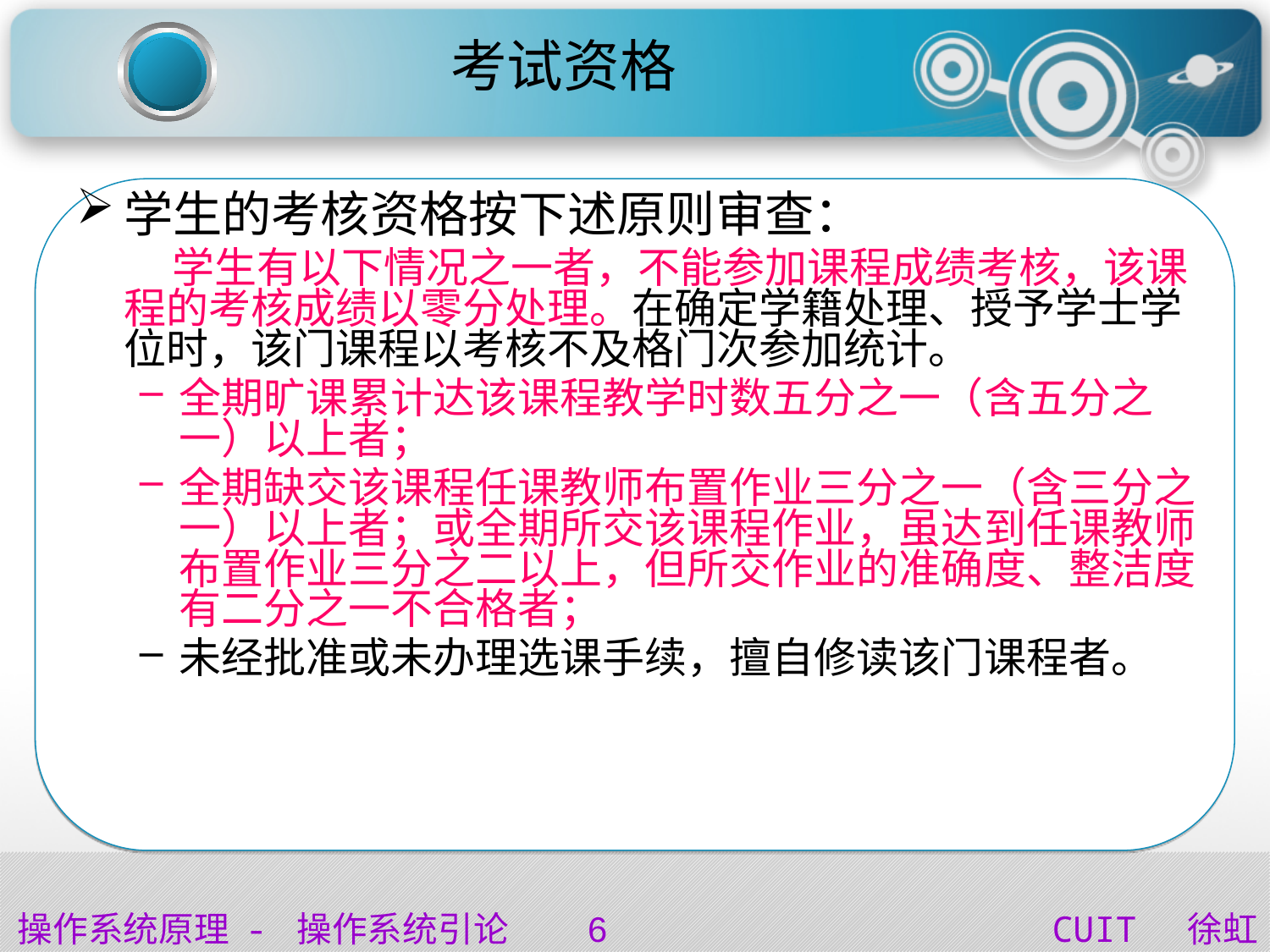

# 考试资格
学生的考核资格按下述原则审查：
         学生有以下情况之一者，不能参加课程成绩考核，该课程的考核成绩以零分处理。在确定学籍处理、授予学士学位时，该门课程以考核不及格门次参加统计。
全期旷课累计达该课程教学时数五分之一（含五分之一）以上者；
全期缺交该课程任课教师布置作业三分之一（含三分之一）以上者；或全期所交该课程作业，虽达到任课教师布置作业三分之二以上，但所交作业的准确度、整洁度有二分之一不合格者；
未经批准或未办理选课手续，擅自修读该门课程者。